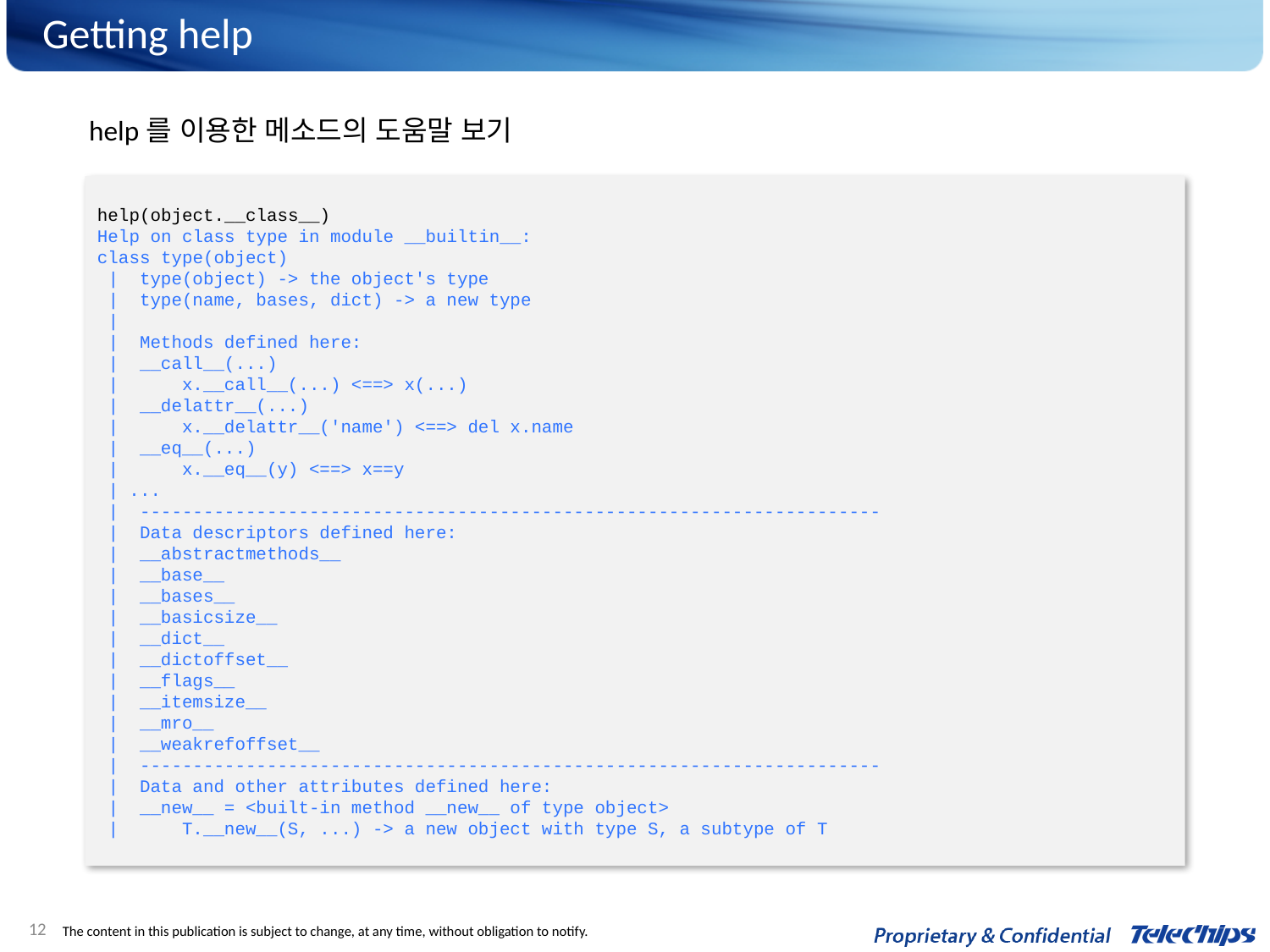

# Getting help
help를 이용한 메소드의 도움말 보기
help(object.__class__)
Help on class type in module __builtin__:
class type(object)
 |  type(object) -> the object's type
 |  type(name, bases, dict) -> a new type
 |
 |  Methods defined here:
 |  __call__(...)
 |      x.__call__(...) <==> x(...)
 |  __delattr__(...)
 |      x.__delattr__('name') <==> del x.name
 |  __eq__(...)
 |      x.__eq__(y) <==> x==y
 | ...
 |  ----------------------------------------------------------------------
 |  Data descriptors defined here:
 |  __abstractmethods__
 |  __base__
 |  __bases__
 |  __basicsize__
 |  __dict__
 |  __dictoffset__
 |  __flags__
 |  __itemsize__
 |  __mro__
 |  __weakrefoffset__
 |  ----------------------------------------------------------------------
 |  Data and other attributes defined here:
 |  __new__ = <built-in method __new__ of type object>
 |      T.__new__(S, ...) -> a new object with type S, a subtype of T
12